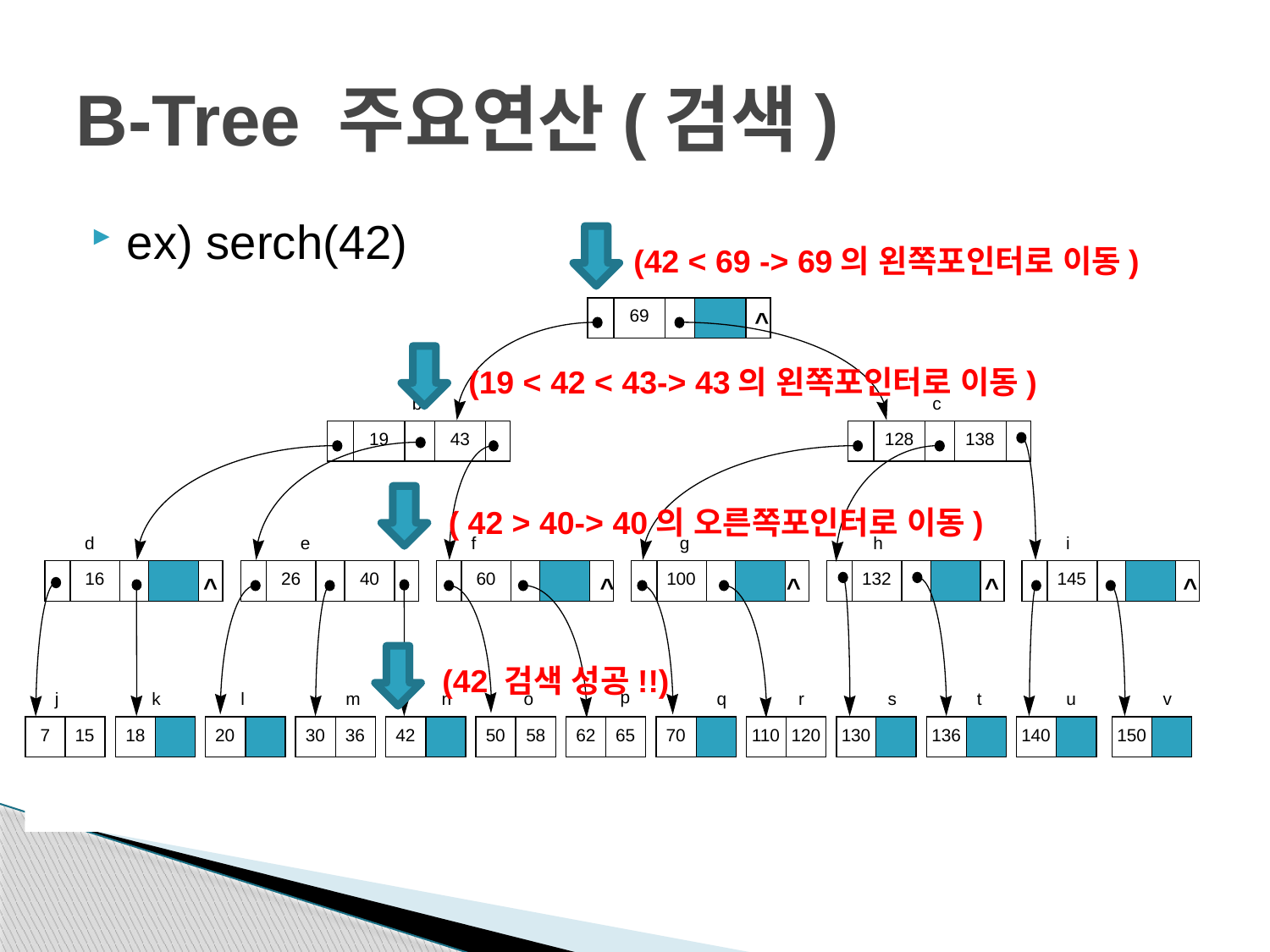

# B-Tree 주요연산(검색)
ex) serch(42)

(42 < 69 -> 69의 왼쪽포인터로 이동)

a

^
69

b
c

19
43
128
138

d
e
f
g
h
i

^
^
^
^
^
16
26
40
60
100
132
145

p
j
k
l
m
n
o
q
r
s
t
u
v

7
15
18
20
30
36
42
50
58
62
65
70
110
120
130
136
140
150

(19 < 42 < 43-> 43의 왼쪽포인터로 이동)

( 42 > 40-> 40의 오른쪽포인터로 이동)

(42 검색 성공!!)